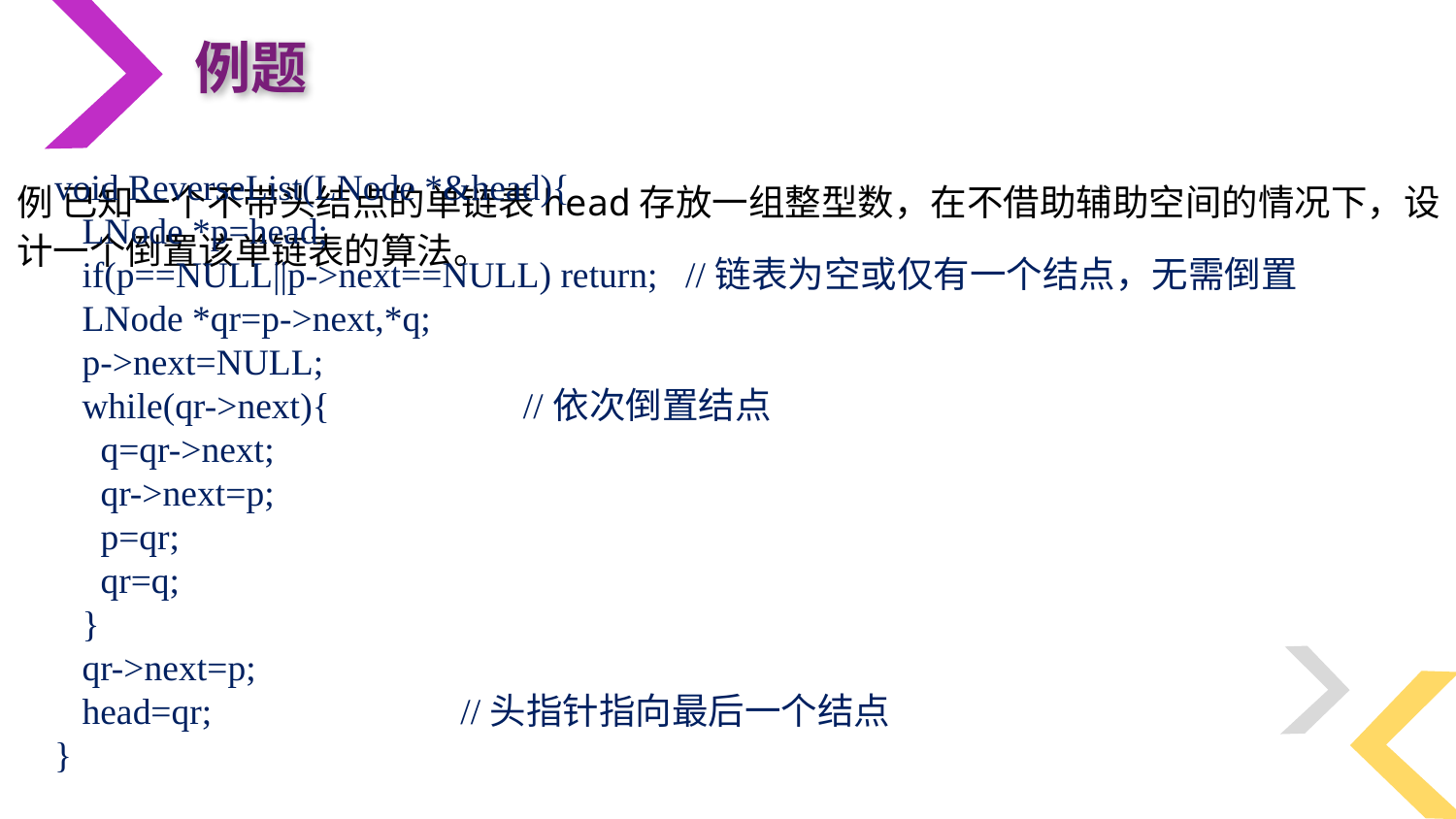

例题
void ReverseList(LNode *&head){
   LNode *p=head;
   if(p==NULL||p->next==NULL) return;   //链表为空或仅有一个结点，无需倒置
   LNode *qr=p->next,*q;
   p->next=NULL;
   while(qr->next){                     //依次倒置结点
     q=qr->next;
     qr->next=p;
     p=qr;
     qr=q;
   }
   qr->next=p;
   head=qr;                           //头指针指向最后一个结点
}

例 已知一个不带头结点的单链表head存放一组整型数，在不借助辅助空间的情况下，设计一个倒置该单链表的算法。